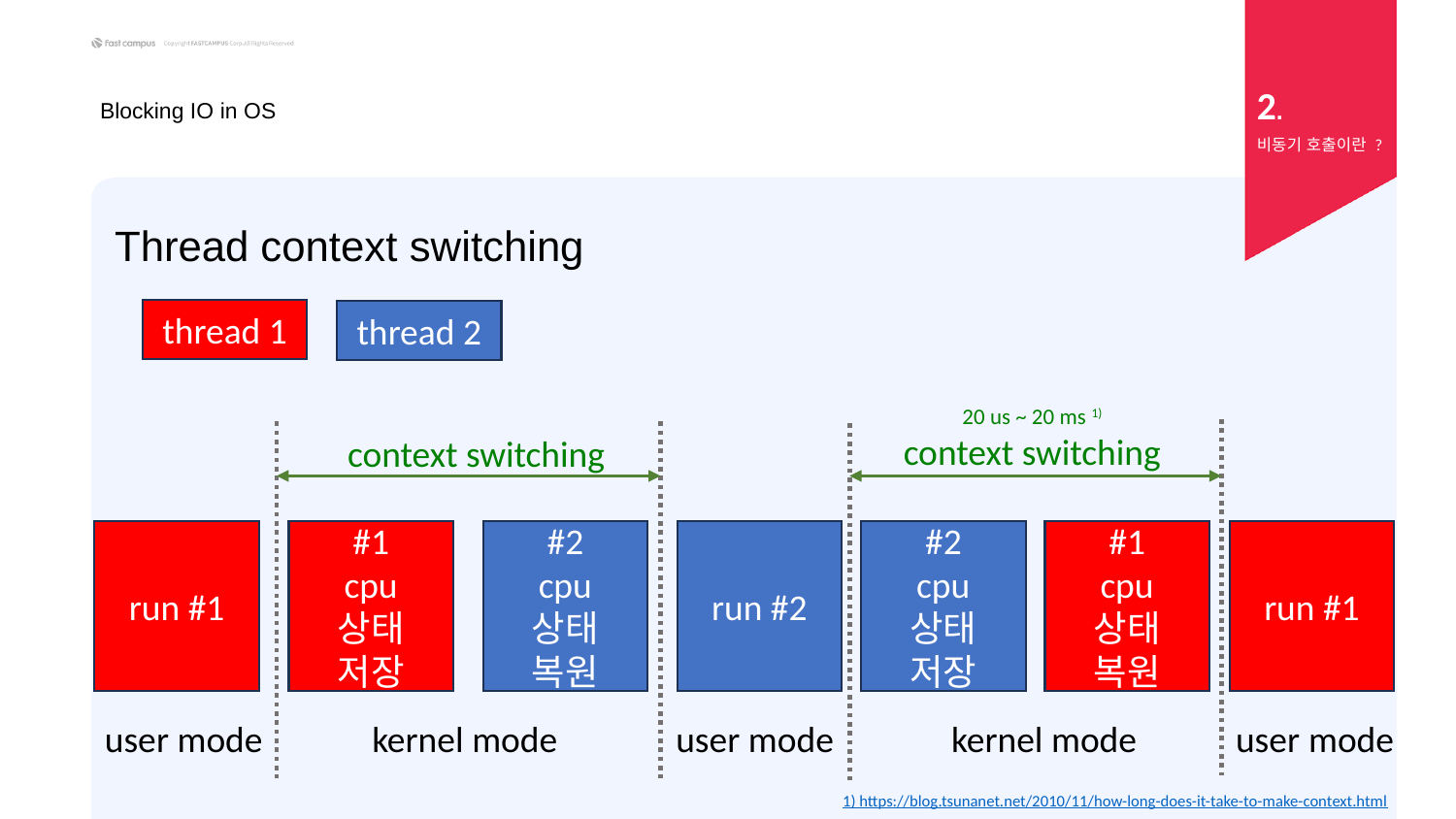

2.
# Blocking IO in OS
비동기 호출이란 ?
Thread context switching
thread 1
thread 2
20 us ~ 20 ms 1)
context switching
context switching
#2
cpu 상태
저장
run #1
#1
cpu 상태
저장
run #2
run #1
#2
cpu 상태
복원
#1
cpu 상태
복원
user mode
kernel mode
user mode
kernel mode
user mode
1) https://blog.tsunanet.net/2010/11/how-long-does-it-take-to-make-context.html